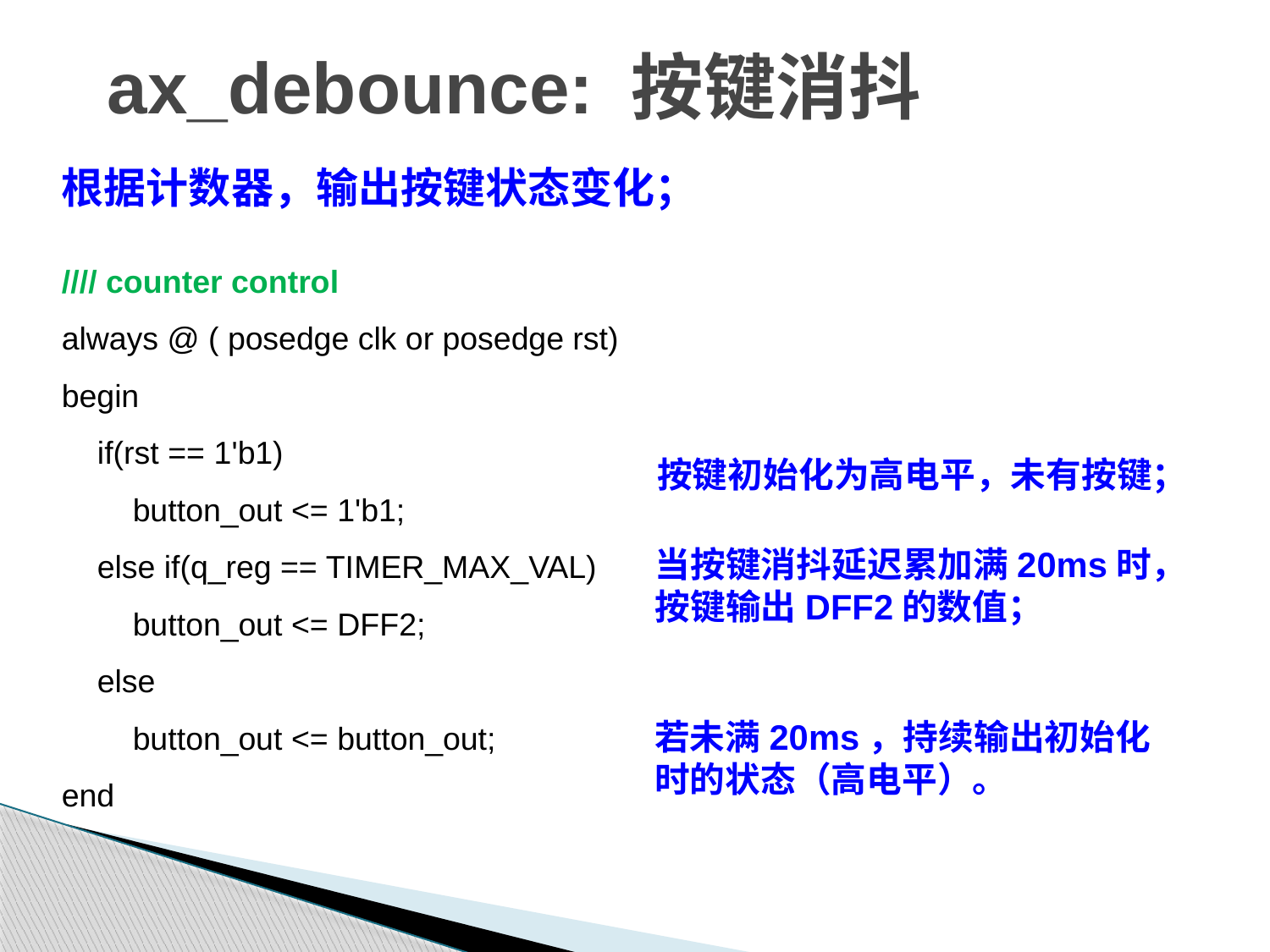

# ax_debounce: 按键消抖
根据计数器，输出按键状态变化；
//// counter control
always @ ( posedge clk or posedge rst)
begin
    if(rst == 1'b1)
        button_out <= 1'b1;
    else if(q_reg == TIMER_MAX_VAL)
        button_out <= DFF2;
    else
        button_out <= button_out;
end
按键初始化为高电平，未有按键；
当按键消抖延迟累加满20ms时，按键输出DFF2的数值；
若未满20ms，持续输出初始化时的状态（高电平）。